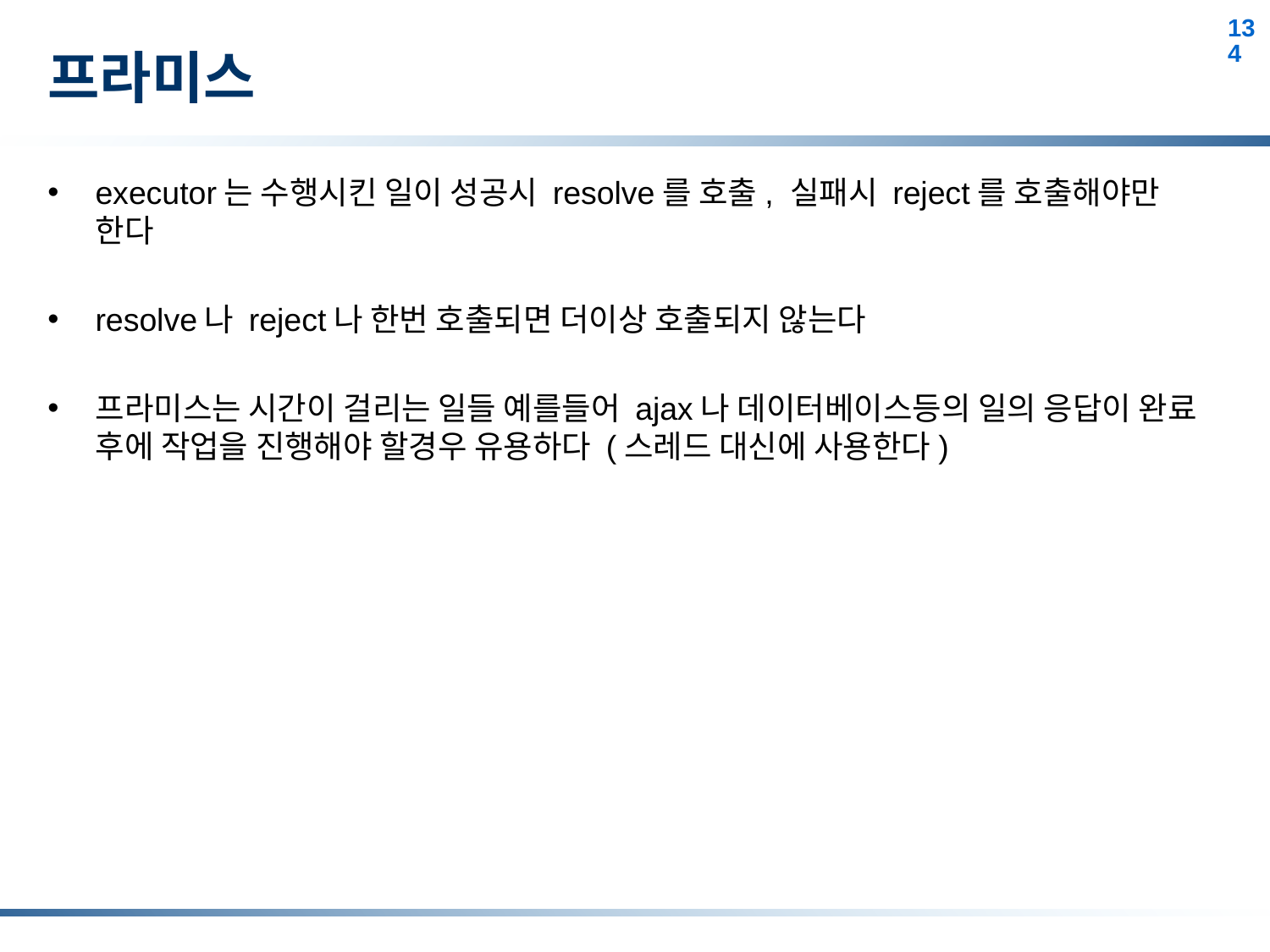

# 프라미스
executor는 수행시킨 일이 성공시 resolve를 호출, 실패시 reject를 호출해야만 한다

resolve나 reject나 한번 호출되면 더이상 호출되지 않는다

프라미스는 시간이 걸리는 일들 예를들어 ajax나 데이터베이스등의 일의 응답이 완료 후에 작업을 진행해야 할경우 유용하다 (스레드 대신에 사용한다)

134